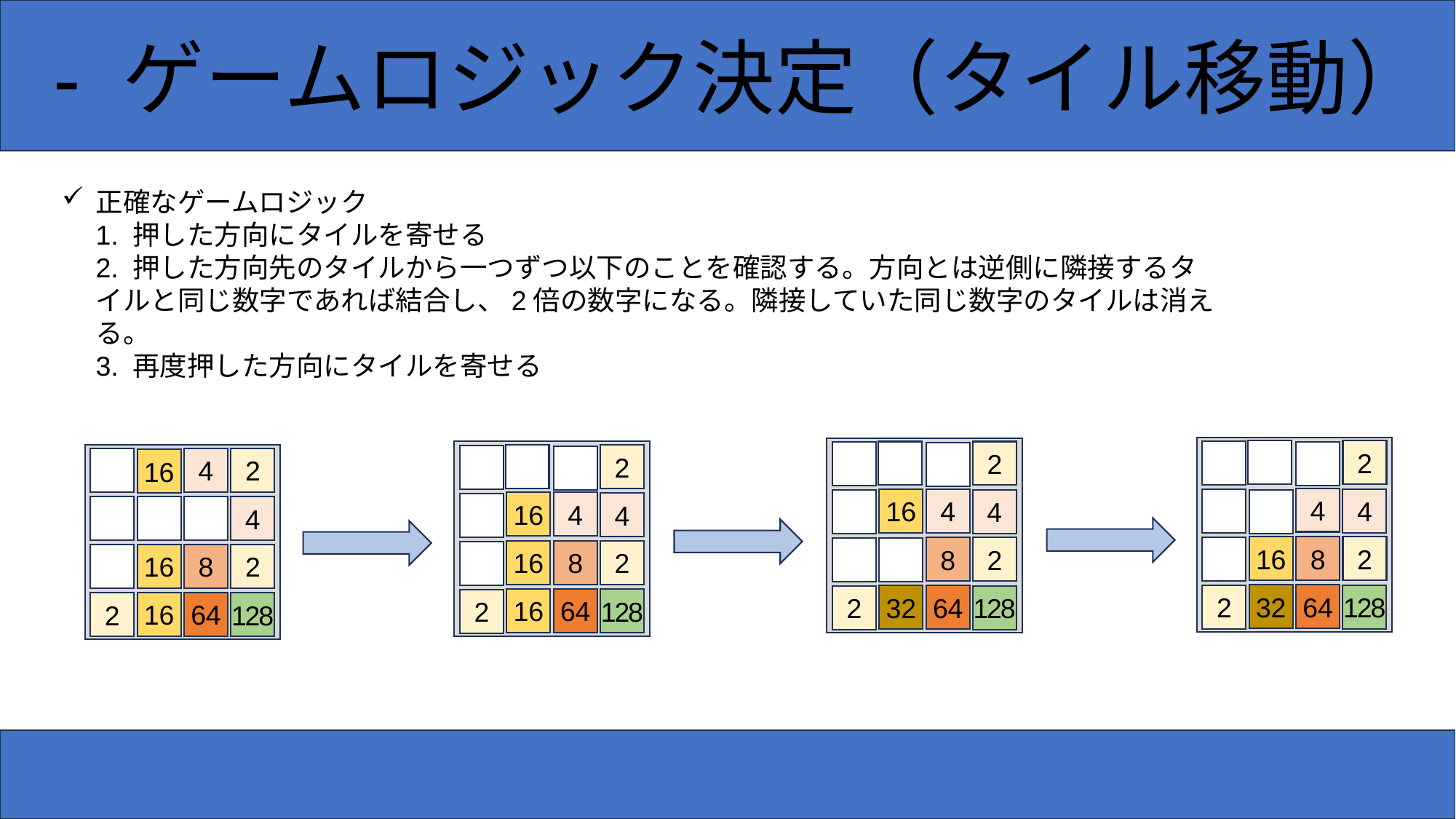

- ゲームロジック決定（タイル移動）
正確なゲームロジック
1. 押した方向にタイルを寄せる
2. 押した方向先のタイルから一つずつ以下のことを確認する。方向とは逆側に隣接するタイルと同じ数字であれば結合し、2倍の数字になる。隣接していた同じ数字のタイルは消える。
3. 再度押した方向にタイルを寄せる

2

2

2

4
2

16
4
16
4
4

4

16
4
4

4

16
8
2

8
2

16
8
2

16
8
2

32
64
128
2
32
64
128
2
16
64
128
2
16
64
128
2